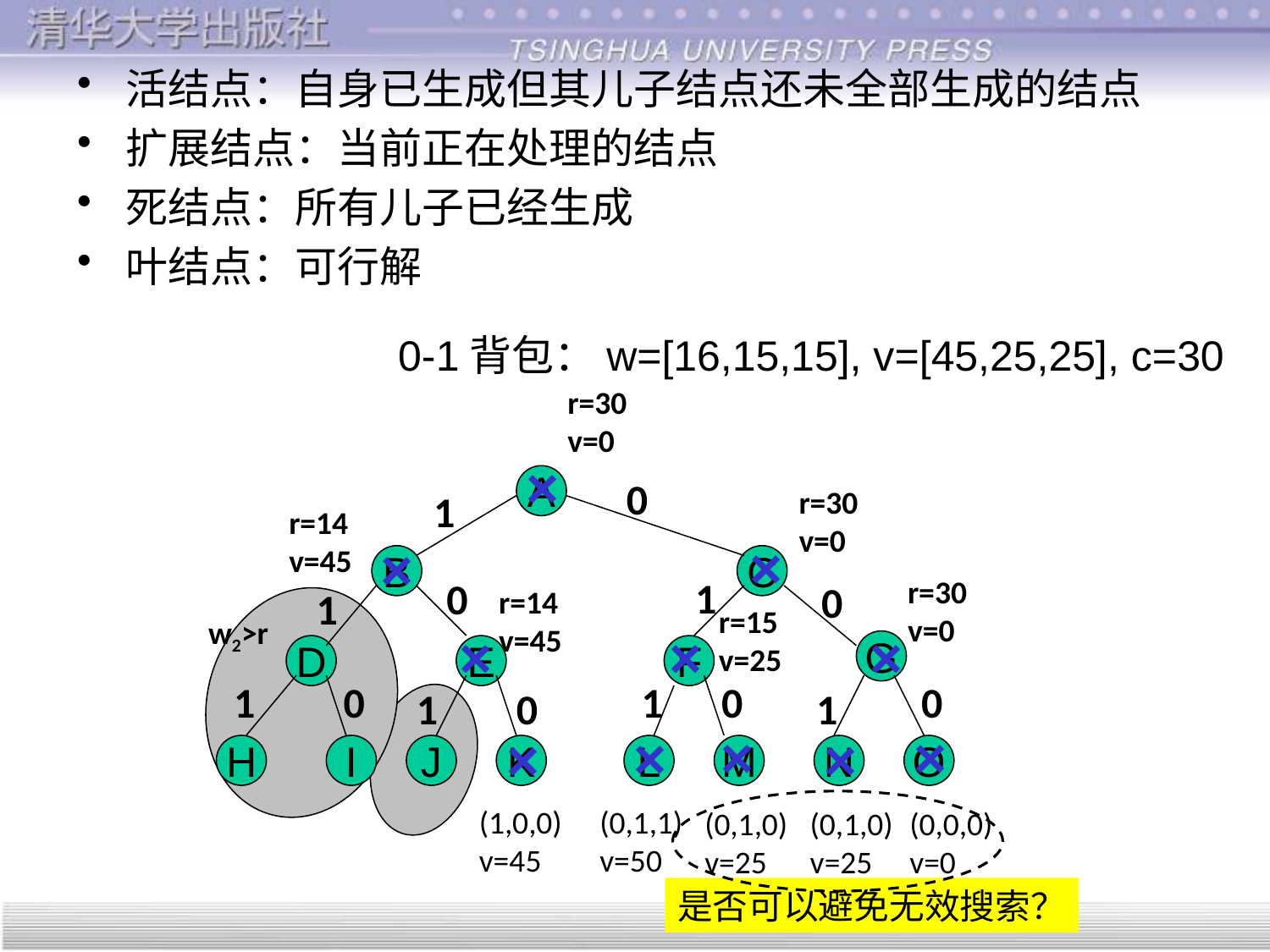

活结点：自身已生成但其儿子结点还未全部生成的结点
扩展结点：当前正在处理的结点
死结点：所有儿子已经生成
叶结点：可行解

0-1背包：w=[16,15,15], v=[45,25,25], c=30
r=30
v=0
×
A
0
r=30
v=0
1

r=14
v=45
×
×
B
C
1
r=30
v=0
0
0
1
r=14
v=45

r=15
v=25
w2>r
×
×
×
G
D
E
F
1
0
1
0
0

1
0
1

×
×
×
×
×
H
I
J
K
L
M
N
O

(1,0,0)
v=45
(0,1,1)
v=50
(0,1,0)
v=25
(0,1,0)
v=25
(0,0,0)
v=0
是否可以避免无效搜索？